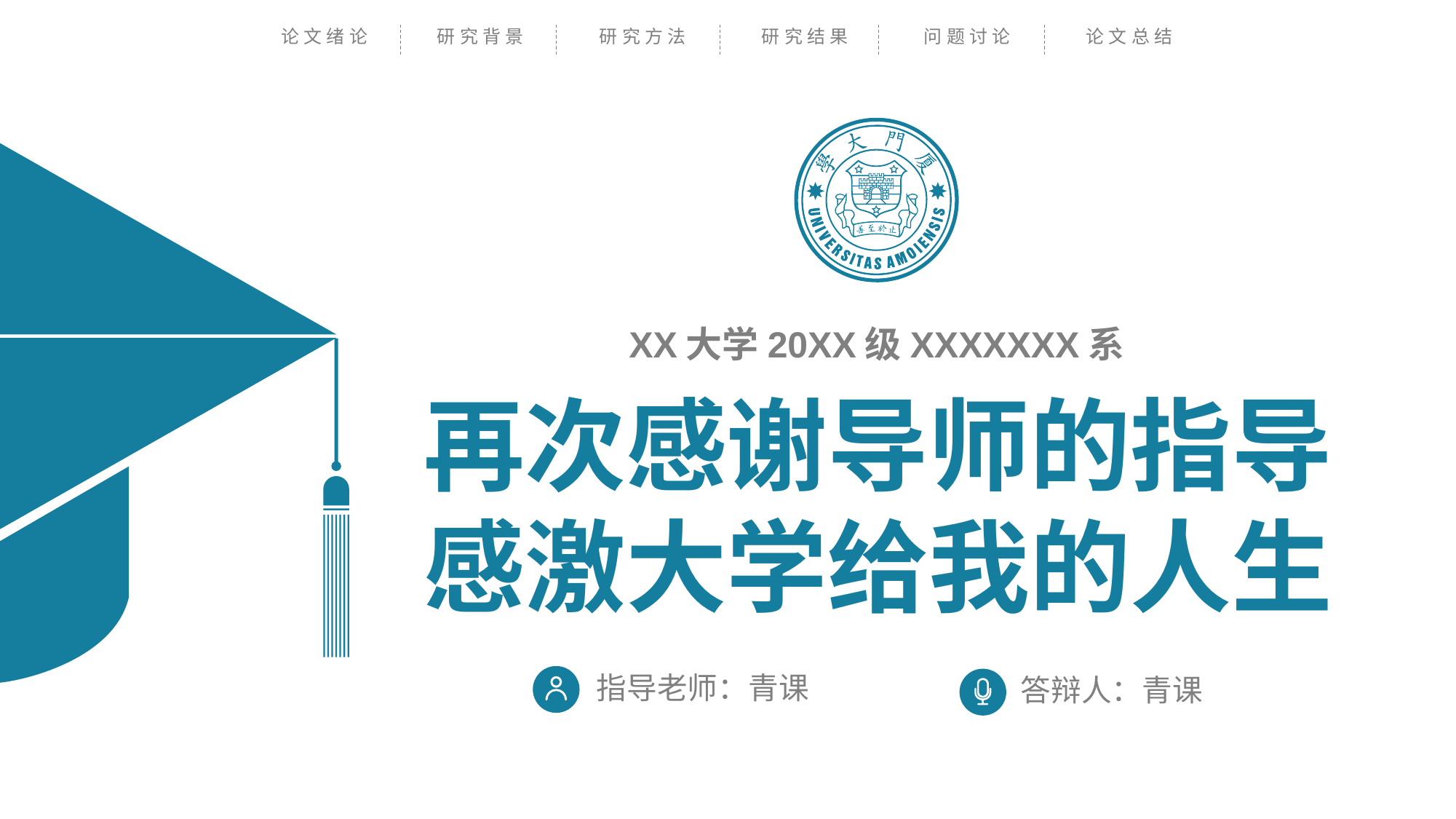

论文绪论
研究背景
研究方法
研究结果
问题讨论
论文总结

XX大学20XX级XXXXXXX系
再次感谢导师的指导
感激大学给我的人生
指导老师：青课

答辩人：青课